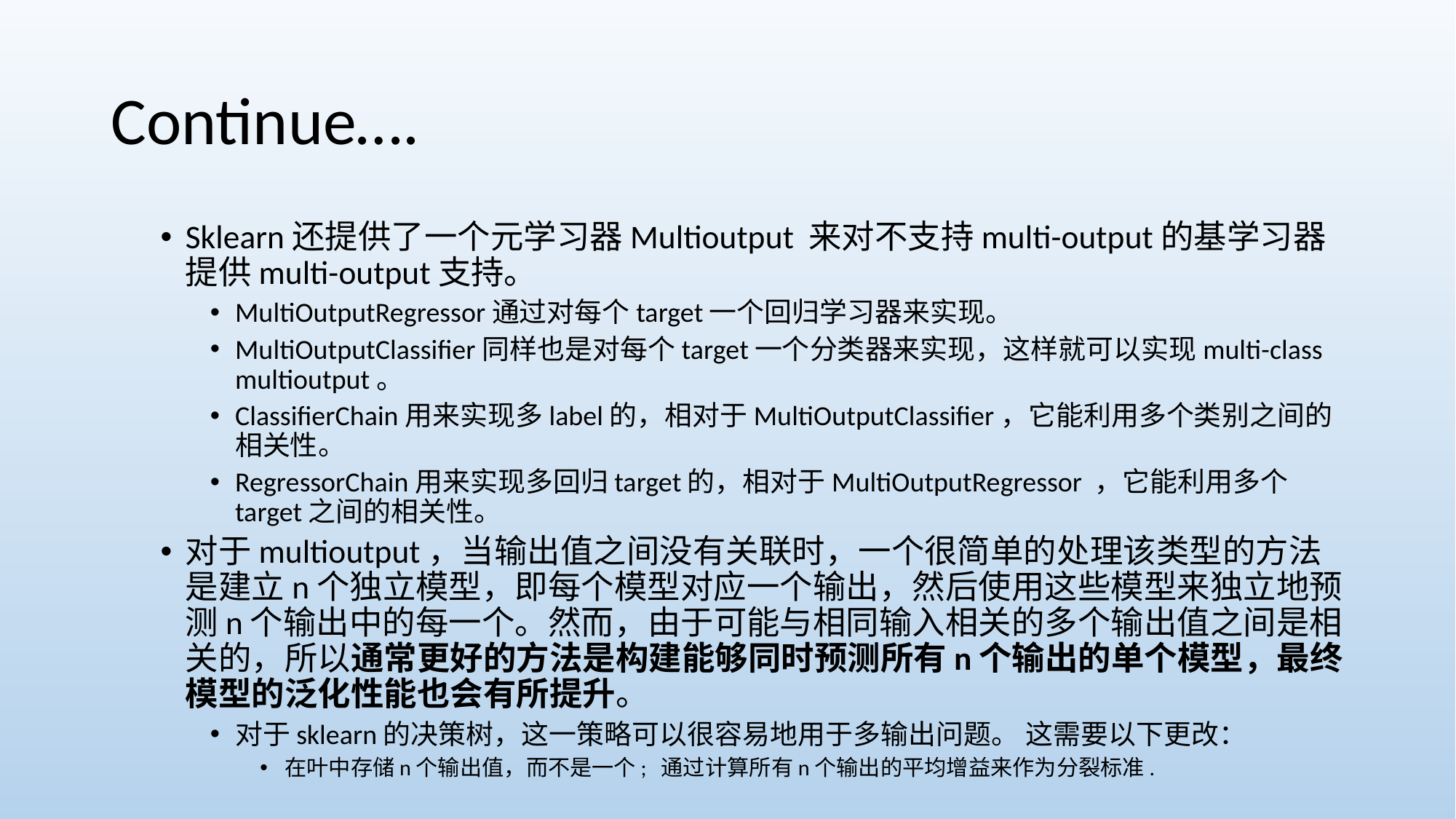

# Continue….
Sklearn还提供了一个元学习器Multioutput 来对不支持multi-output的基学习器提供multi-output支持。
MultiOutputRegressor通过对每个target一个回归学习器来实现。
MultiOutputClassifier同样也是对每个target一个分类器来实现，这样就可以实现multi-class multioutput。
ClassifierChain用来实现多label的，相对于MultiOutputClassifier，它能利用多个类别之间的相关性。
RegressorChain用来实现多回归target的，相对于MultiOutputRegressor ，它能利用多个target之间的相关性。
对于multioutput，当输出值之间没有关联时，一个很简单的处理该类型的方法是建立n个独立模型，即每个模型对应一个输出，然后使用这些模型来独立地预测n个输出中的每一个。然而，由于可能与相同输入相关的多个输出值之间是相关的，所以通常更好的方法是构建能够同时预测所有n个输出的单个模型，最终模型的泛化性能也会有所提升。
对于sklearn的决策树，这一策略可以很容易地用于多输出问题。 这需要以下更改：
在叶中存储n个输出值，而不是一个;  通过计算所有n个输出的平均增益来作为分裂标准.